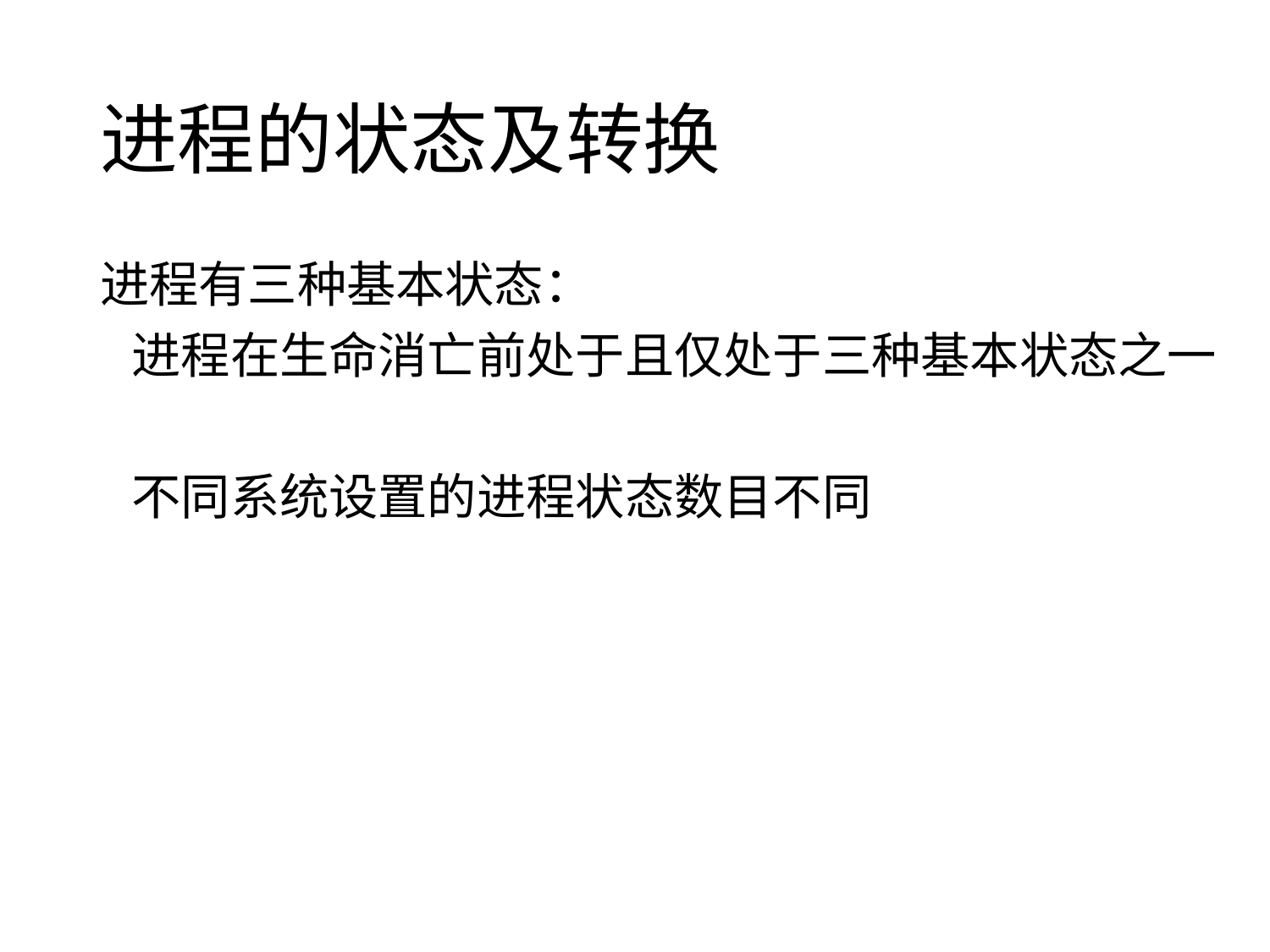

# 进程的状态及转换
进程有三种基本状态：
	进程在生命消亡前处于且仅处于三种基本状态之一

	不同系统设置的进程状态数目不同